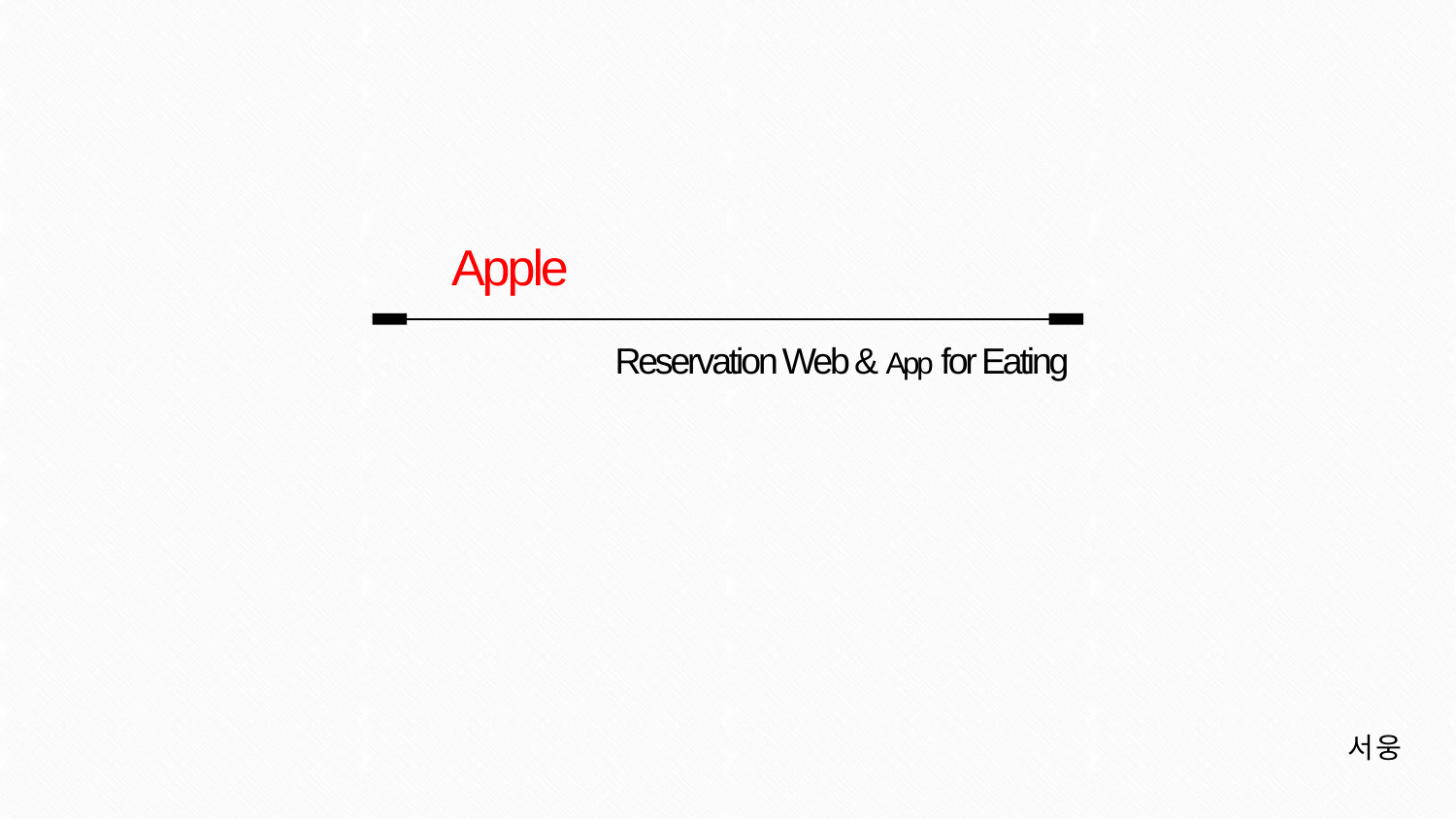

Apple

Reservation Web & App for Eating
서 웅